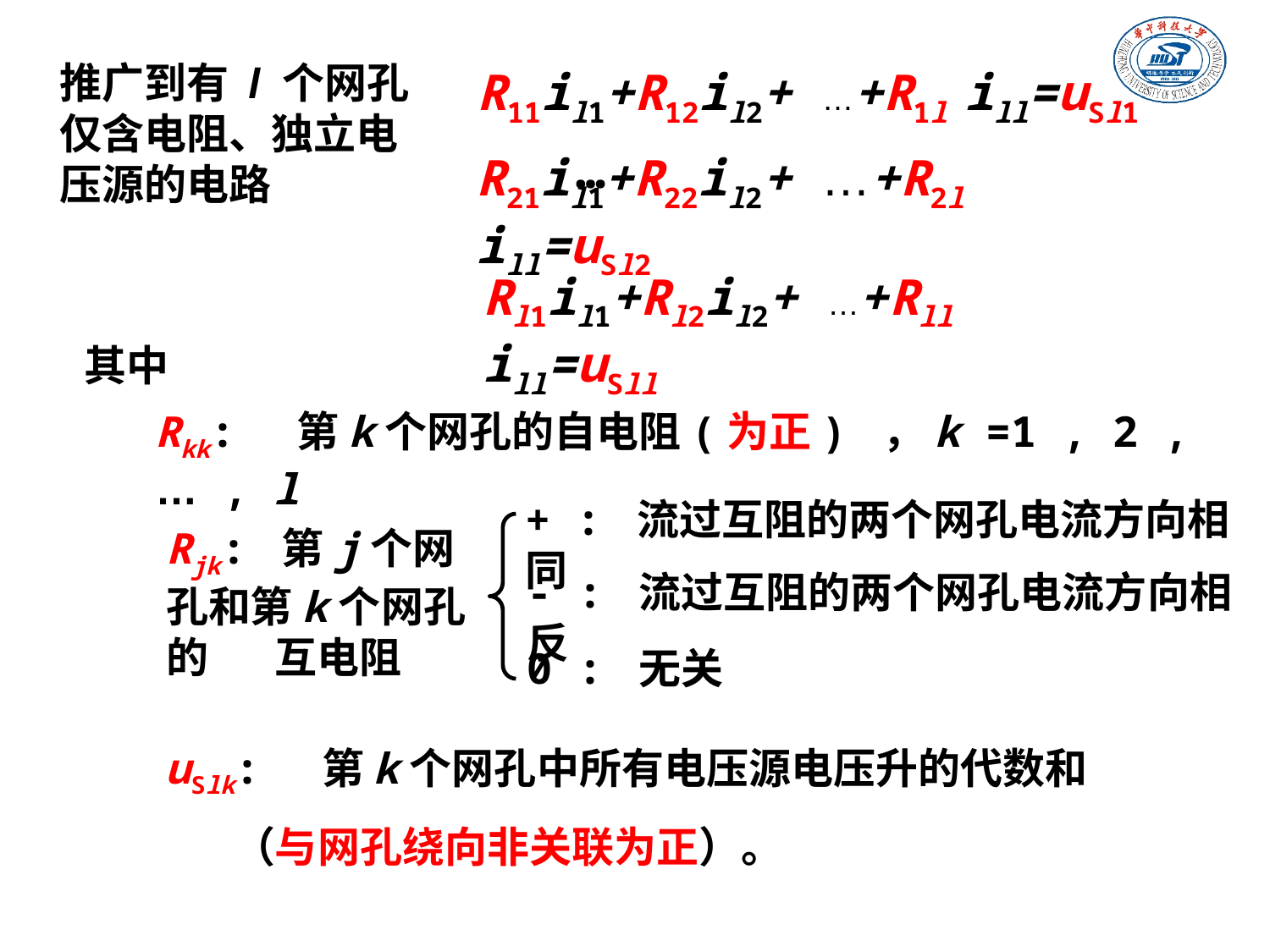

推广到有 l 个网孔仅含电阻、独立电压源的电路
R11il1+R12il2+ …+R1l ill=uSl1
 …
R21il1+R22il2+ …+R2l ill=uSl2
Rl1il1+Rl2il2+ …+Rll ill=uSll
其中
Rkk:  第k个网孔的自电阻(为正) ，k =1 , 2 , … , l
+ : 流过互阻的两个网孔电流方向相同

Rjk: 第j个网孔和第k个网孔的       互电阻
- : 流过互阻的两个网孔电流方向相反
0 : 无关
uSlk:  第k个网孔中所有电压源电压升的代数和
      （与网孔绕向非关联为正）。